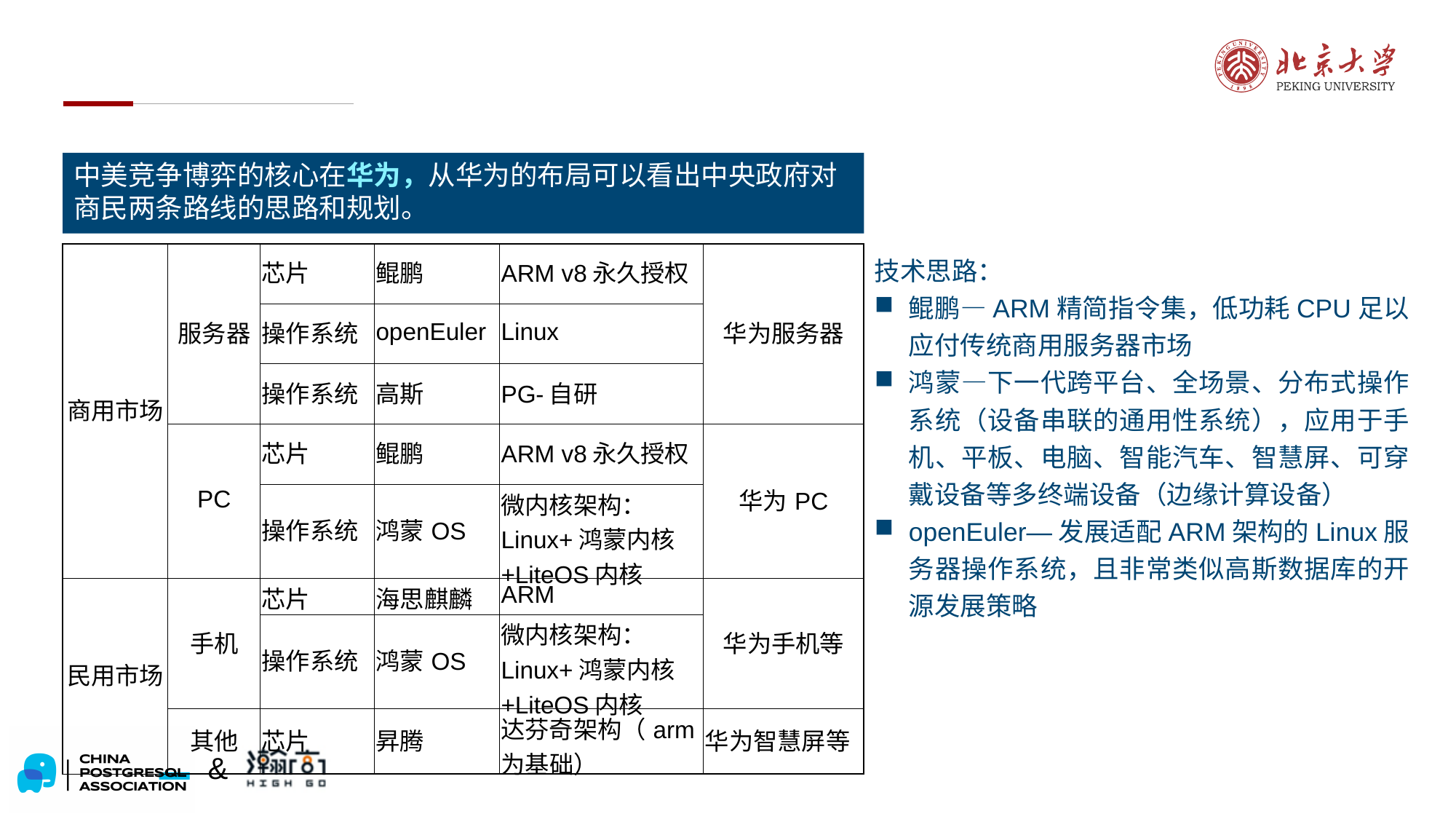

#

中美竞争博弈的核心在华为，从华为的布局可以看出中央政府对商民两条路线的思路和规划。
| 商用市场 | 服务器 | 芯片 | 鲲鹏 | ARM v8永久授权 | 华为服务器 |
| --- | --- | --- | --- | --- | --- |
|  |  | 操作系统 | openEuler | Linux |  |
|  |  | 操作系统 | 高斯 | PG-自研 |  |
|  | PC | 芯片 | 鲲鹏 | ARM v8永久授权 | 华为PC |
|  |  | 操作系统 | 鸿蒙OS | 微内核架构：Linux+鸿蒙内核+LiteOS内核 |  |
| 民用市场 | 手机 | 芯片 | 海思麒麟 | ARM | 华为手机等 |
|  |  | 操作系统 | 鸿蒙OS | 微内核架构：Linux+鸿蒙内核+LiteOS内核 |  |
|  | 其他 | 芯片 | 昇腾 | 达芬奇架构（arm为基础） | 华为智慧屏等 |
技术思路：
鲲鹏—ARM精简指令集，低功耗CPU足以应付传统商用服务器市场
鸿蒙—下一代跨平台、全场景、分布式操作系统（设备串联的通用性系统），应用于手机、平板、电脑、智能汽车、智慧屏、可穿戴设备等多终端设备（边缘计算设备）
openEuler—发展适配ARM架构的Linux服务器操作系统，且非常类似高斯数据库的开源发展策略